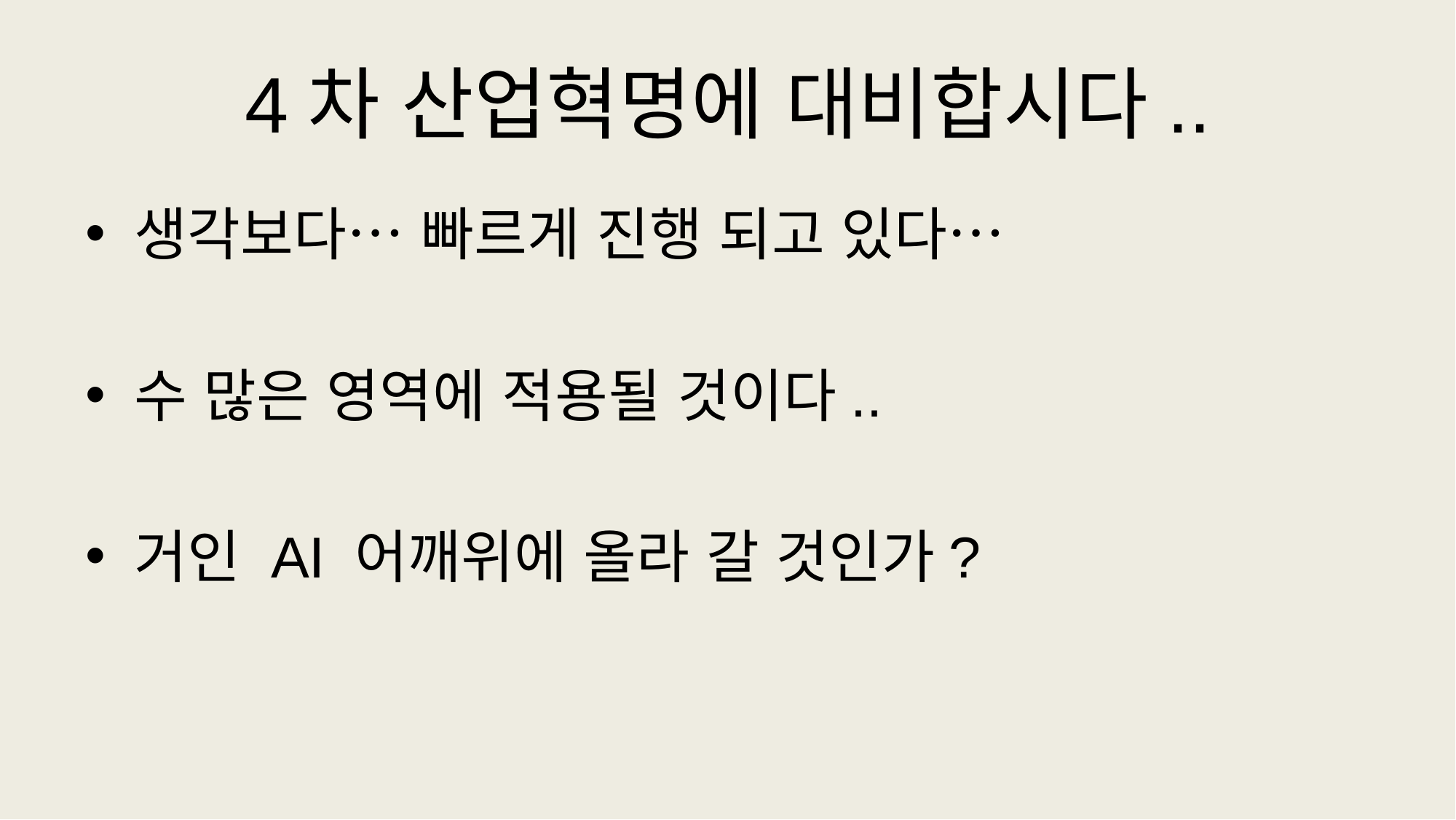

# 4차 산업혁명에 대비합시다..
생각보다… 빠르게 진행 되고 있다…

수 많은 영역에 적용될 것이다..

거인 AI 어깨위에 올라 갈 것인가?